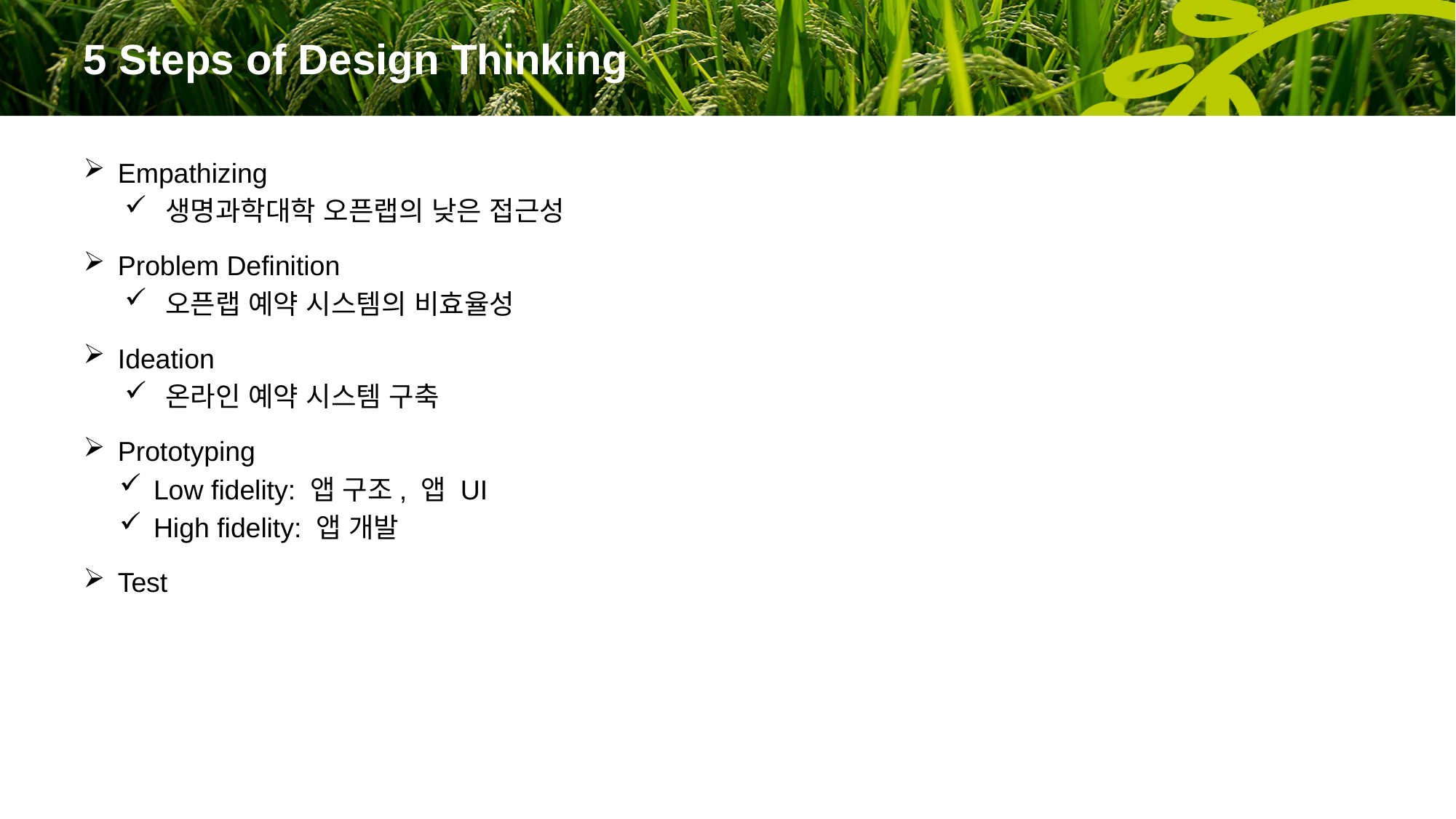

# 5 Steps of Design Thinking
Empathizing
생명과학대학 오픈랩의 낮은 접근성
Problem Definition
오픈랩 예약 시스템의 비효율성
Ideation
온라인 예약 시스템 구축
Prototyping
Low fidelity: 앱 구조, 앱 UI
High fidelity: 앱 개발
Test

2